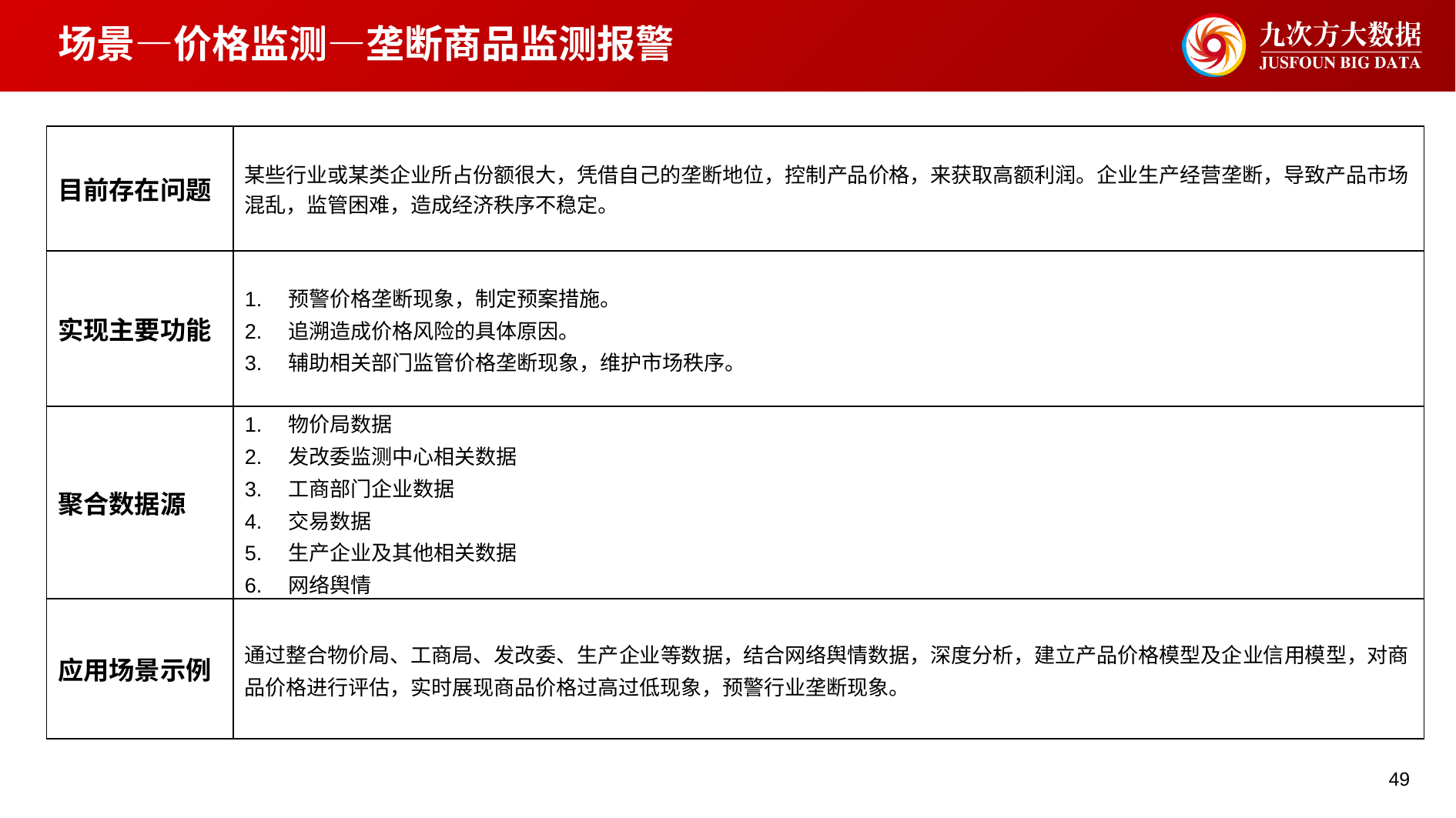

# 场景—价格监测—垄断商品监测报警
| 目前存在问题 | 某些行业或某类企业所占份额很大，凭借自己的垄断地位，控制产品价格，来获取高额利润。企业生产经营垄断，导致产品市场混乱，监管困难，造成经济秩序不稳定。 |
| --- | --- |
| 实现主要功能 | 预警价格垄断现象，制定预案措施。 追溯造成价格风险的具体原因。 辅助相关部门监管价格垄断现象，维护市场秩序。 |
| 聚合数据源 | 物价局数据 发改委监测中心相关数据 工商部门企业数据 交易数据 生产企业及其他相关数据 网络舆情 |
| 应用场景示例 | 通过整合物价局、工商局、发改委、生产企业等数据，结合网络舆情数据，深度分析，建立产品价格模型及企业信用模型，对商品价格进行评估，实时展现商品价格过高过低现象，预警行业垄断现象。 |
49